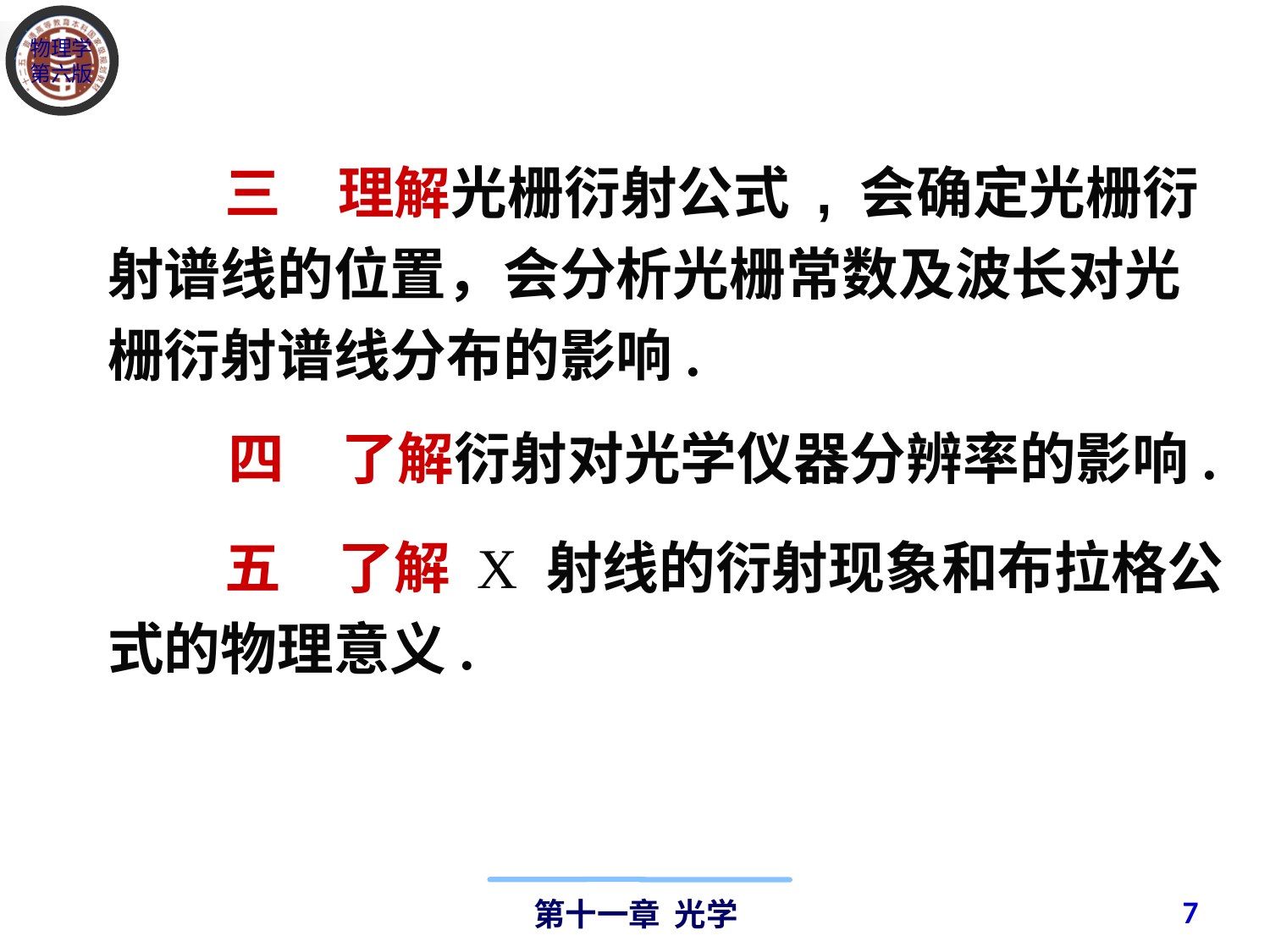

三　理解光栅衍射公式 , 会确定光栅衍射谱线的位置，会分析光栅常数及波长对光栅衍射谱线分布的影响.
    四　了解衍射对光学仪器分辨率的影响.
      五　了解 X 射线的衍射现象和布拉格公式的物理意义.
7